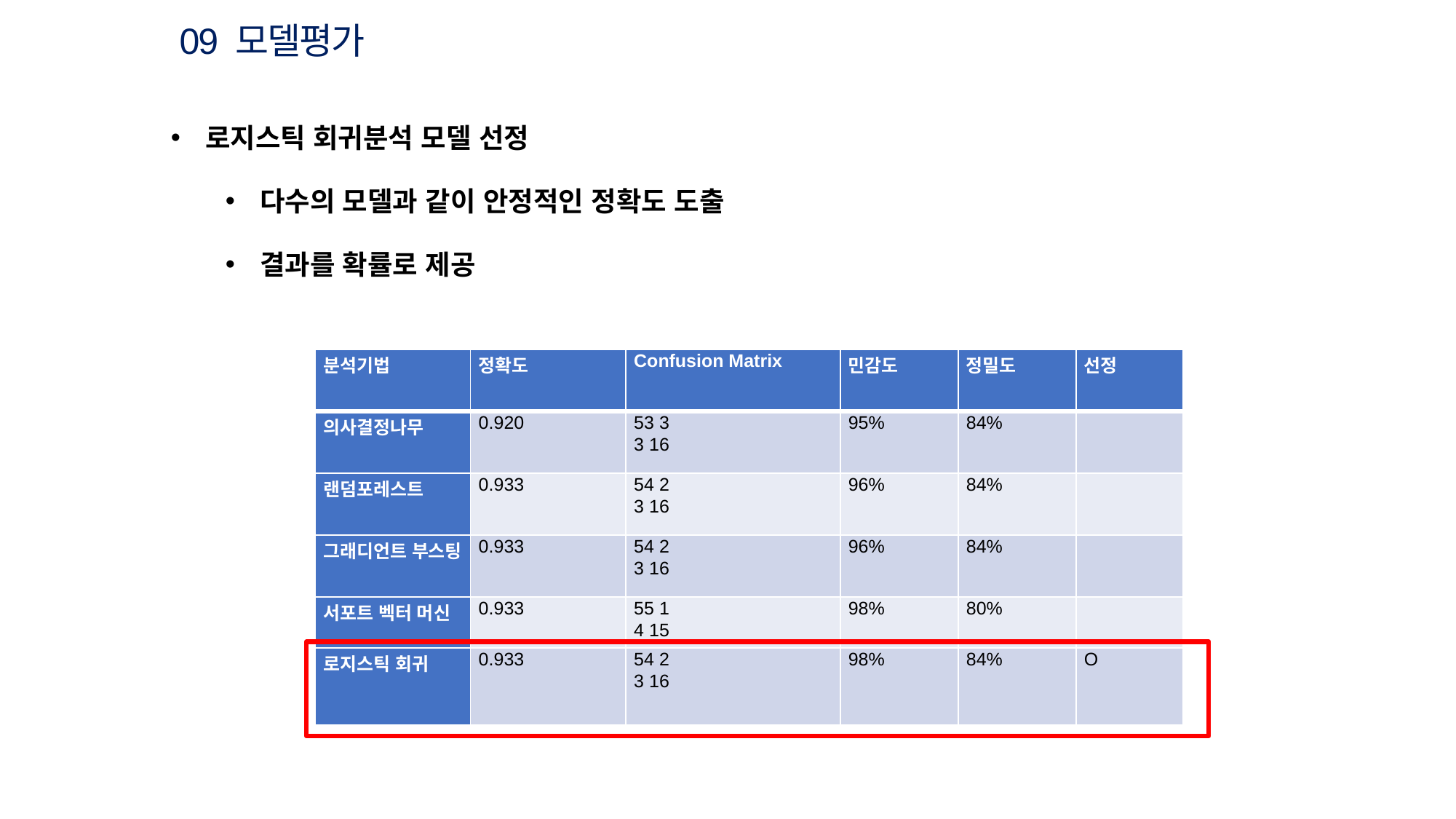

09 모델평가
로지스틱 회귀분석 모델 선정
다수의 모델과 같이 안정적인 정확도 도출
결과를 확률로 제공

| 분석기법 | 정확도 | Confusion Matrix | 민감도 | 정밀도 | 선정 |
| --- | --- | --- | --- | --- | --- |
| 의사결정나무 | 0.920 | 53 3 3 16 | 95% | 84% |  |
| 랜덤포레스트 | 0.933 | 54 2 3 16 | 96% | 84% |  |
| 그래디언트 부스팅 | 0.933 | 54 2 3 16 | 96% | 84% |  |
| 서포트 벡터 머신 | 0.933 | 55 1 4 15 | 98% | 80% |  |
| 로지스틱 회귀 | 0.933 | 54 2 3 16 | 98% | 84% | O |